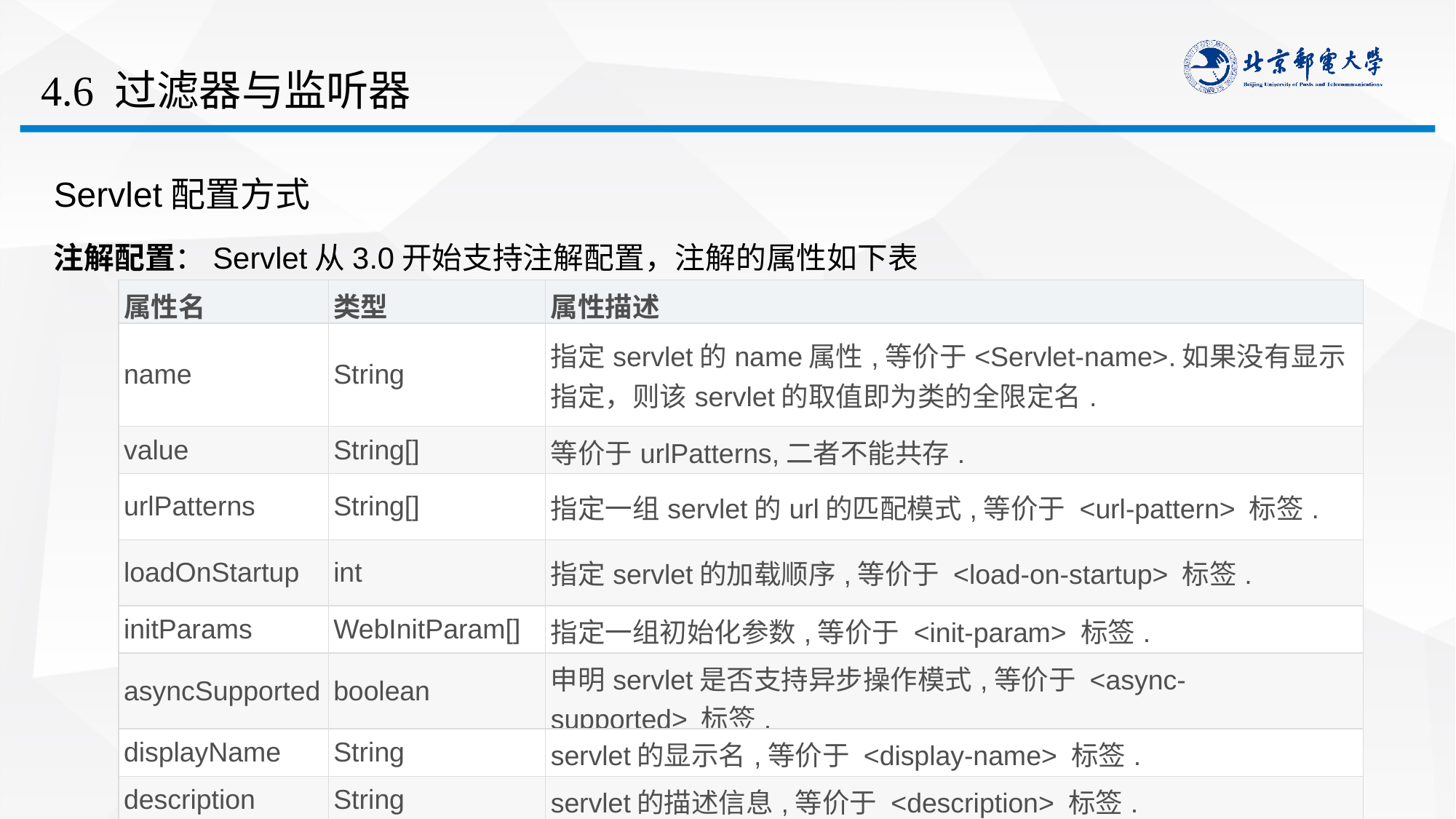

# 4.6 过滤器与监听器
Servlet配置方式
注解配置：Servlet从3.0开始支持注解配置，注解的属性如下表
| 属性名 | 类型 | 属性描述 |
| --- | --- | --- |
| name | String | 指定servlet的name属性,等价于<Servlet-name>.如果没有显示指定，则该servlet的取值即为类的全限定名. |
| value | String[] | 等价于urlPatterns,二者不能共存. |
| urlPatterns | String[] | 指定一组servlet的url的匹配模式,等价于 <url-pattern> 标签. |
| loadOnStartup | int | 指定servlet的加载顺序,等价于 <load-on-startup> 标签. |
| initParams | WebInitParam[] | 指定一组初始化参数,等价于 <init-param> 标签. |
| asyncSupported | boolean | 申明servlet是否支持异步操作模式,等价于 <async-supported> 标签. |
| displayName | String | servlet的显示名,等价于 <display-name> 标签. |
| description | String | servlet的描述信息,等价于 <description> 标签. |